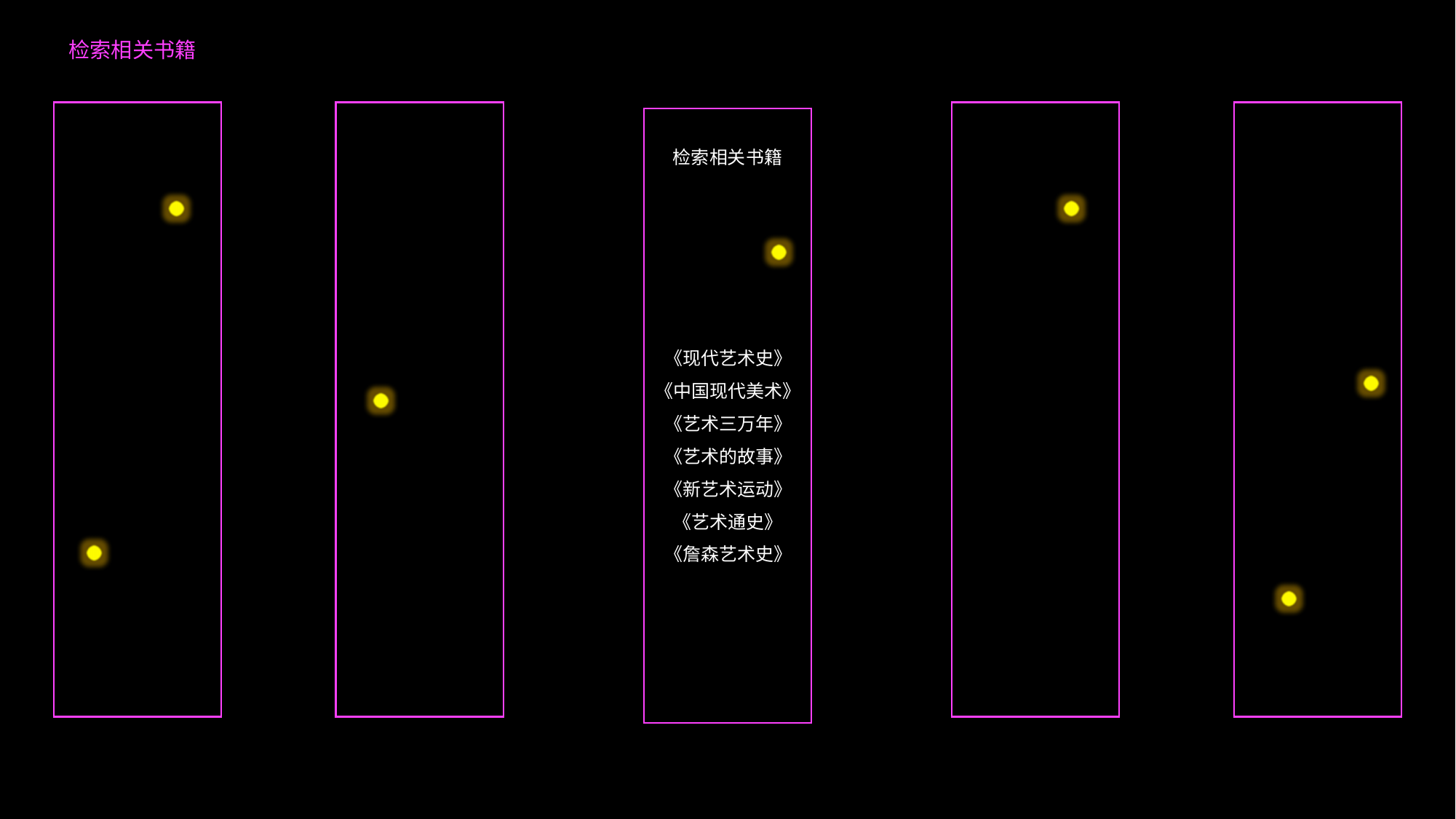

检索相关书籍

检索相关书籍

《现代艺术史》
《中国现代美术》
《艺术三万年》
《艺术的故事》
《新艺术运动》
《艺术通史》
《詹森艺术史》